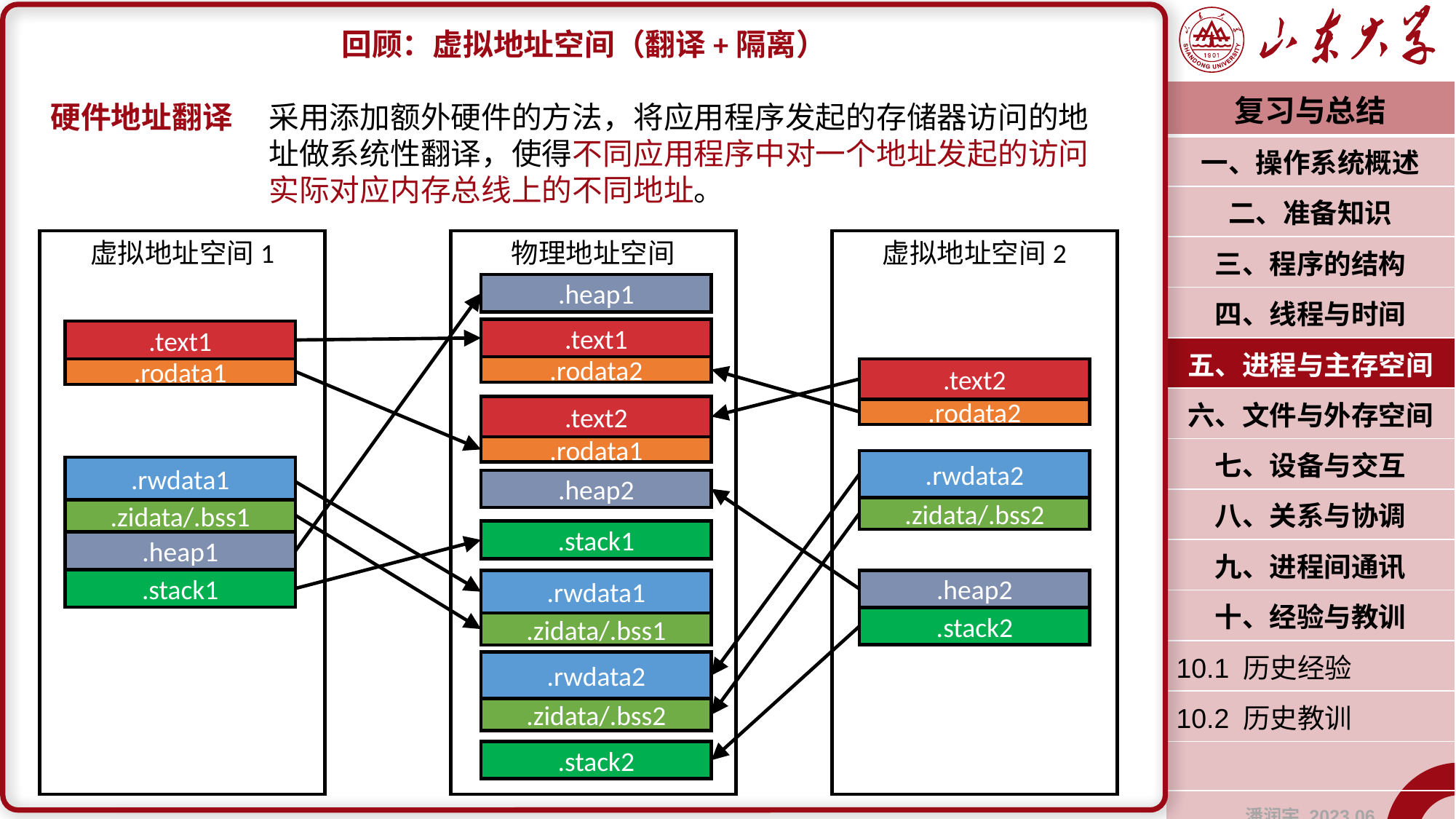

回顾：虚拟地址空间（翻译+隔离）

硬件地址翻译	采用添加额外硬件的方法，将应用程序发起的存储器访问的地		址做系统性翻译，使得不同应用程序中对一个地址发起的访问		实际对应内存总线上的不同地址。
| 复习与总结 |
| --- |
| 一、操作系统概述 |
| 二、准备知识 |
| 三、程序的结构 |
| 四、线程与时间 |
| 五、进程与主存空间 |
| 六、文件与外存空间 |
| 七、设备与交互 |
| 八、关系与协调 |
| 九、进程间通讯 |
| 十、经验与教训 |
| 10.1 历史经验 |
| 10.2 历史教训 |
|  |
| 潘润宇 2023.06 |
虚拟地址空间1
物理地址空间
虚拟地址空间2
.heap1
.text1
.text1
.rodata1
.rwdata1
.zidata/.bss1
.heap1
.stack1
.rodata2
.text2
.rodata2
.rwdata2
.zidata/.bss2
.heap2
.stack2
.text2
.rodata1
.heap2
.stack1
.rwdata1
.zidata/.bss1
.rwdata2
.zidata/.bss2
.stack2